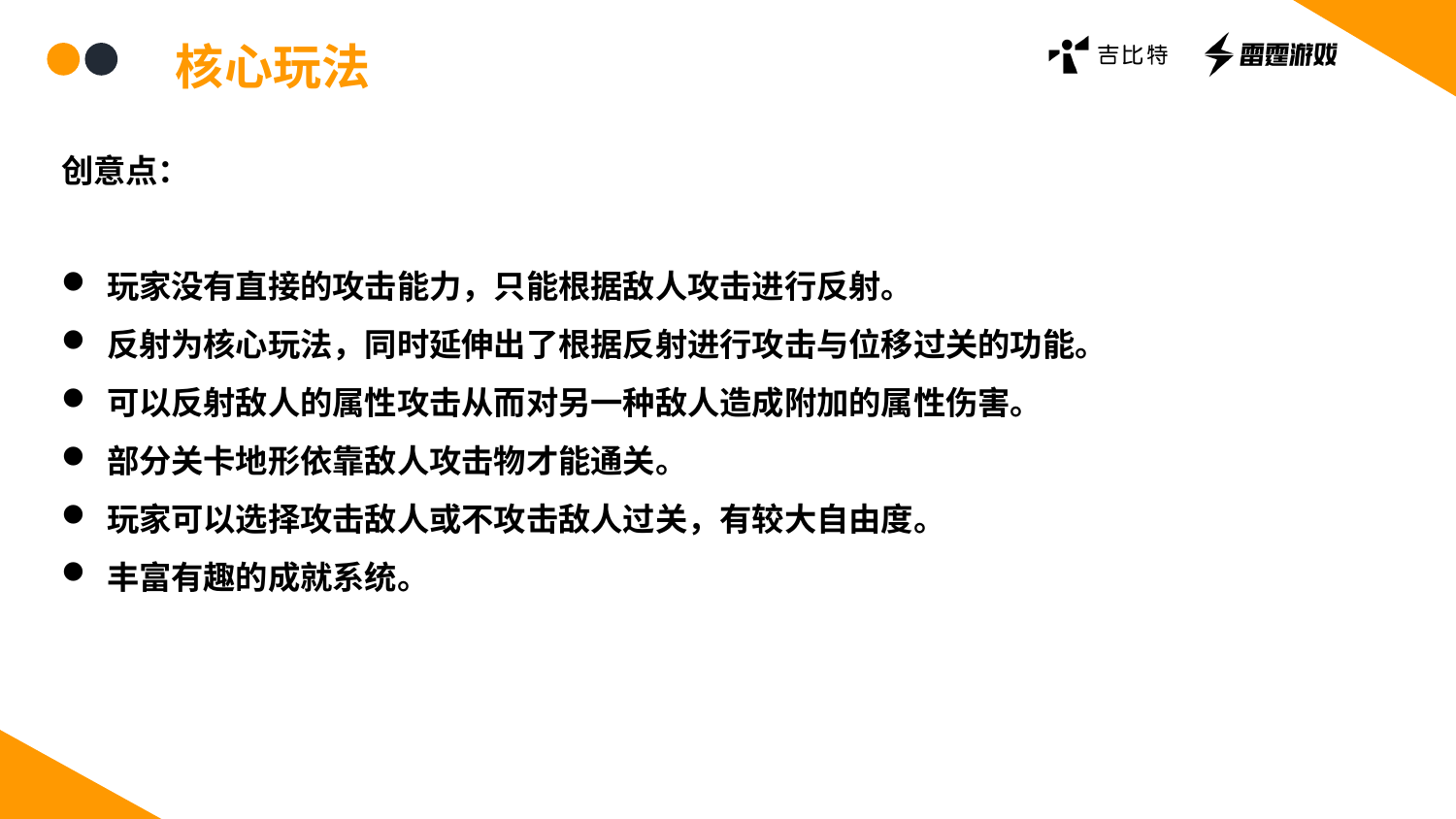

核心玩法

创意点：

玩家没有直接的攻击能力，只能根据敌人攻击进行反射。
反射为核心玩法，同时延伸出了根据反射进行攻击与位移过关的功能。
可以反射敌人的属性攻击从而对另一种敌人造成附加的属性伤害。
部分关卡地形依靠敌人攻击物才能通关。
玩家可以选择攻击敌人或不攻击敌人过关，有较大自由度。
丰富有趣的成就系统。